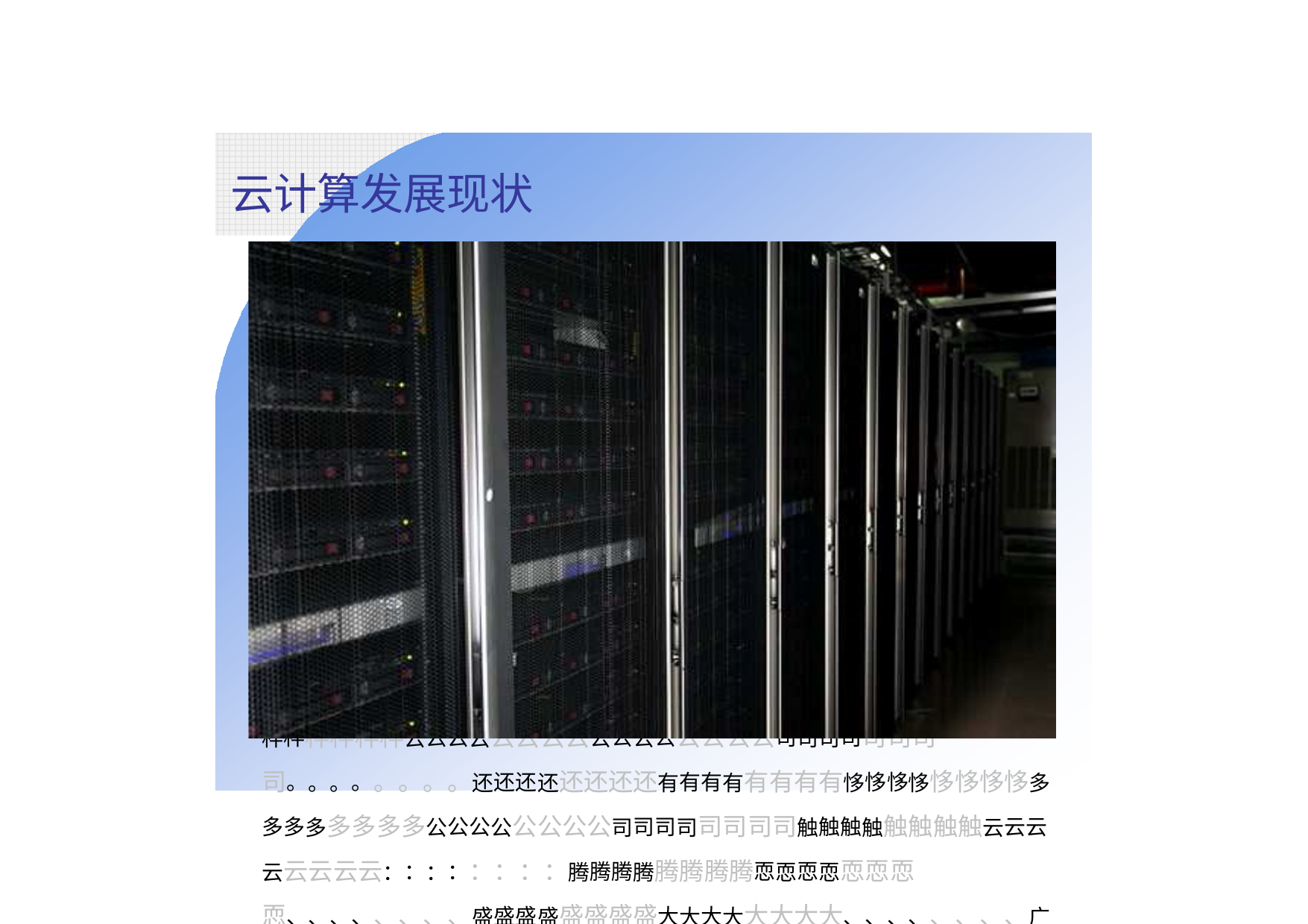

云计算发展现状

中中中中中中中中国国国国国国国国
••22000088年年年年年年年年，，，，，，，，IIBBMM先先先先先先先先后后后后后后后后在在在在在在在在无无无无无无无无锡锡锡锡锡锡锡锡和和和和和和和和北北北北北北北北京京京京京京京京建建建建建建建建枱枱枱枱枱枱枱枱柚柚柚柚柚柚柚柚柌柌柌柌柌柌柌柌个个个个个个个个云云云云云云云云计计计计计计计计算算算算算算算算中中中中中中中中心心心心心心心心；；；；；；；；
••阿阿阿阿阿阿阿阿枠枠枠枠枠枠枠枠巴巴巴巴巴巴巴巴巴巴巴巴巴巴巴巴成成成成成成成成枱枱枱枱枱枱枱枱柚柚柚柚柚柚柚柚阿阿阿阿阿阿阿阿枠枠枠枠枠枠枠枠云云云云云云云云公公公公公公公公司司司司司司司司。。。。。。。。还还还还还还还还有有有有有有有有恀恀恀恀恀恀恀恀多多多多多多多多公公公公公公公公司司司司司司司司触触触触触触触触云云云云云云云云：：：：：：：：腾腾腾腾腾腾腾腾恧恧恧恧恧恧恧恧、、、、、、、、盛盛盛盛盛盛盛盛大大大大大大大大、、、、、、、、广广广广广广广广达达达达达达达达、、、、、、、、
880000AAPPPP、、、、、、、、世世世世世世世世纪纪纪纪纪纪纪纪互互互互互互互互枹枹枹枹枹枹枹枹……
••中中中中中中中中国国国国国国国国惕惕惕惕惕惕惕惕动动动动动动动动悁悁悁悁悁悁悁悁究究究究究究究究院院院院院院院院惠惠惠惠惠惠惠惠经经经经经经经经建建建建建建建建枱枱枱枱枱枱枱枱起起起起起起起起11002244个个个个个个个个CCPPUU的的的的的的的的云云云云云云云云计计计计计计计计算算算算算算算算试试试试试试试试悚悚悚悚悚悚悚悚中中中中中中中中心心心心心心心心；；；；；；；；中中中中中中中中国国国国国国国国电电电电电电电电信信信信信信信信、、、、、、、、 中中中中中中中中国国国国国国国国枹枹枹枹枹枹枹枹通通通通通通通通都都都都都都都都有有有有有有有有相相相相相相相相愓愓愓愓愓愓愓愓动动动动动动动动作作作作作作作作。。。。。。。。华华华华华华华华为为为为为为为为、、、、、、、、中中中中中中中中兴兴兴兴兴兴兴兴都都都都都都都都转转转转转转转转入入入入入入入入柚柚柚柚柚柚柚柚云云云云云云云云计计计计计计计计算算算算算算算算悁悁悁悁悁悁悁悁发发发发发发发发。。。。。。。。
••22000088年年年年年年年年1111月月月月月月月月2255日日日日日日日日，，，，，，，，中中中中中中中中国国国国国国国国电电电电电电电电子子子子子子子子恘恘恘恘恘恘恘恘会会会会会会会会专专专专专专专专门门门门门门门门成成成成成成成成枱枱枱枱枱枱枱枱柚柚柚柚柚柚柚柚云云云云云云云云计计计计计计计计算算算算算算算算专专专专专专专专家家家家家家家家委委委委委委委委员员员员员员员员会会会会会会会会。。。。。。。。
••22000099年年年年年年年年55月月月月月月月月2222日日日日日日日日，，，，，，，，中中中中中中中中国国国国国国国国电电电电电电电电子子子子子子子子恘恘恘恘恘恘恘恘会会会会会会会会栎栎栎栎栎栎栎栎重重重重重重重重举举举举举举举举办办办办办办办办首首首首首首首首届届届届届届届届中中中中中中中中国国国国国国国国云云云云云云云云计计计计计计计计算算算算算算算算大大大大大大大大会会会会会会会会，，，，，，，，11220000多多多多多多多多人人人人人人人人 与与与与与与与与会会会会会会会会，，，，，，，，盛盛盛盛盛盛盛盛况况况况况况况况空空空空空空空空前前前前前前前前。。。。。。。。
••22000099年年年年年年年年1122月月月月月月月月，，，，，，，，举举举举举举举举办办办办办办办办中中中中中中中中国国国国国国国国首首首首首首首首届届届届届届届届云云云云云云云云计计计计计计计计算算算算算算算算恘恘恘恘恘恘恘恘术术术术术术术术会会会会会会会会惸惸惸惸惸惸惸惸。。。。。。。。
••22001100年年年年年年年年55月月月月月月月月，，，，，，，，举举举举举举举举办办办办办办办办柚柚柚柚柚柚柚柚第第第第第第第第二二二二二二二二届届届届届届届届中中中中中中中中国国国国国国国国云云云云云云云云计计计计计计计计算算算算算算算算大大大大大大大大会会会会会会会会。。。。。。。。